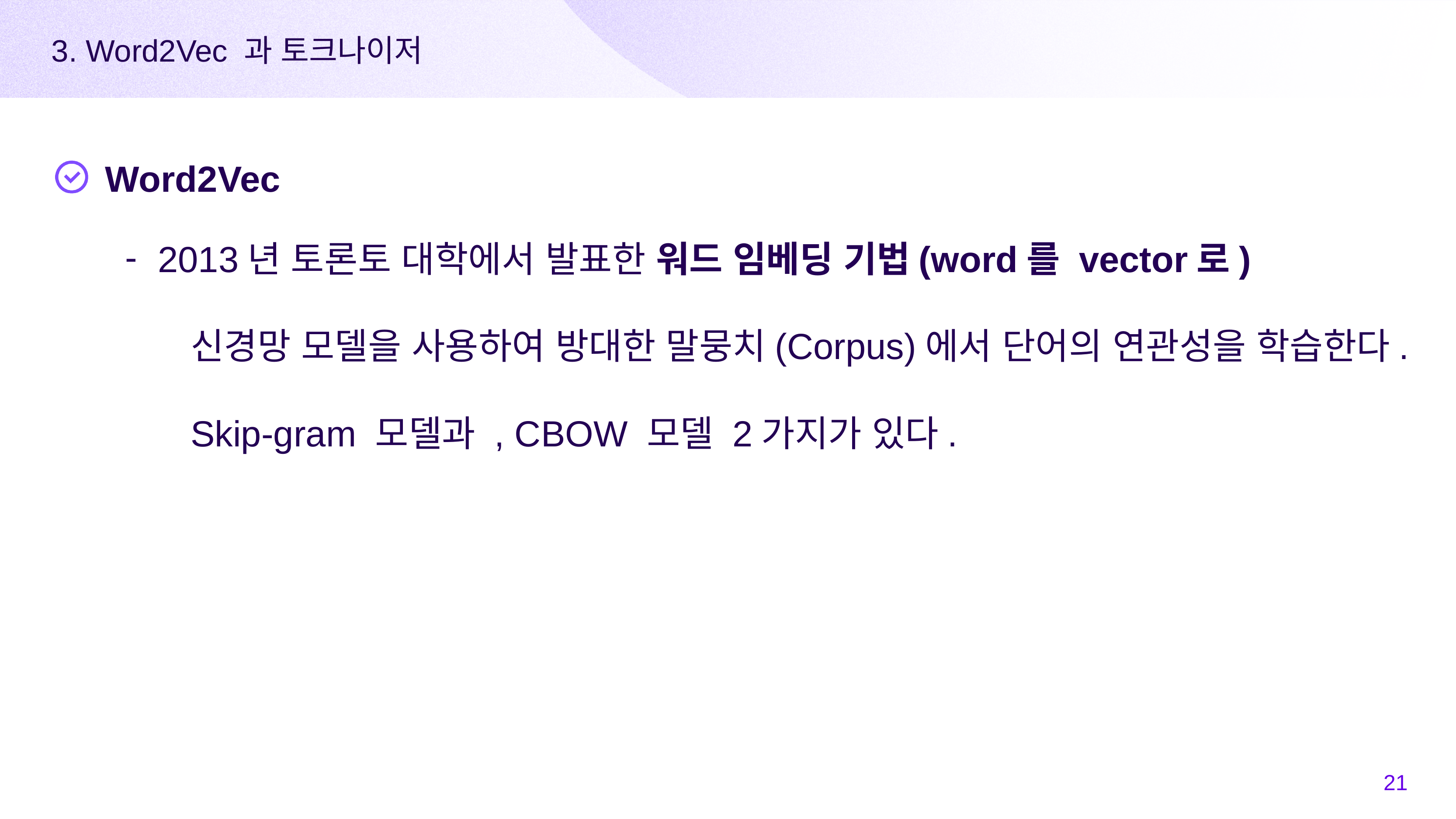

3. Word2Vec 과 토크나이저
Word2Vec
2013년 토론토 대학에서 발표한 워드 임베딩 기법(word를 vector로)
	신경망 모델을 사용하여 방대한 말뭉치(Corpus)에서 단어의 연관성을 학습한다.

	Skip-gram 모델과 , CBOW 모델 2가지가 있다.
21